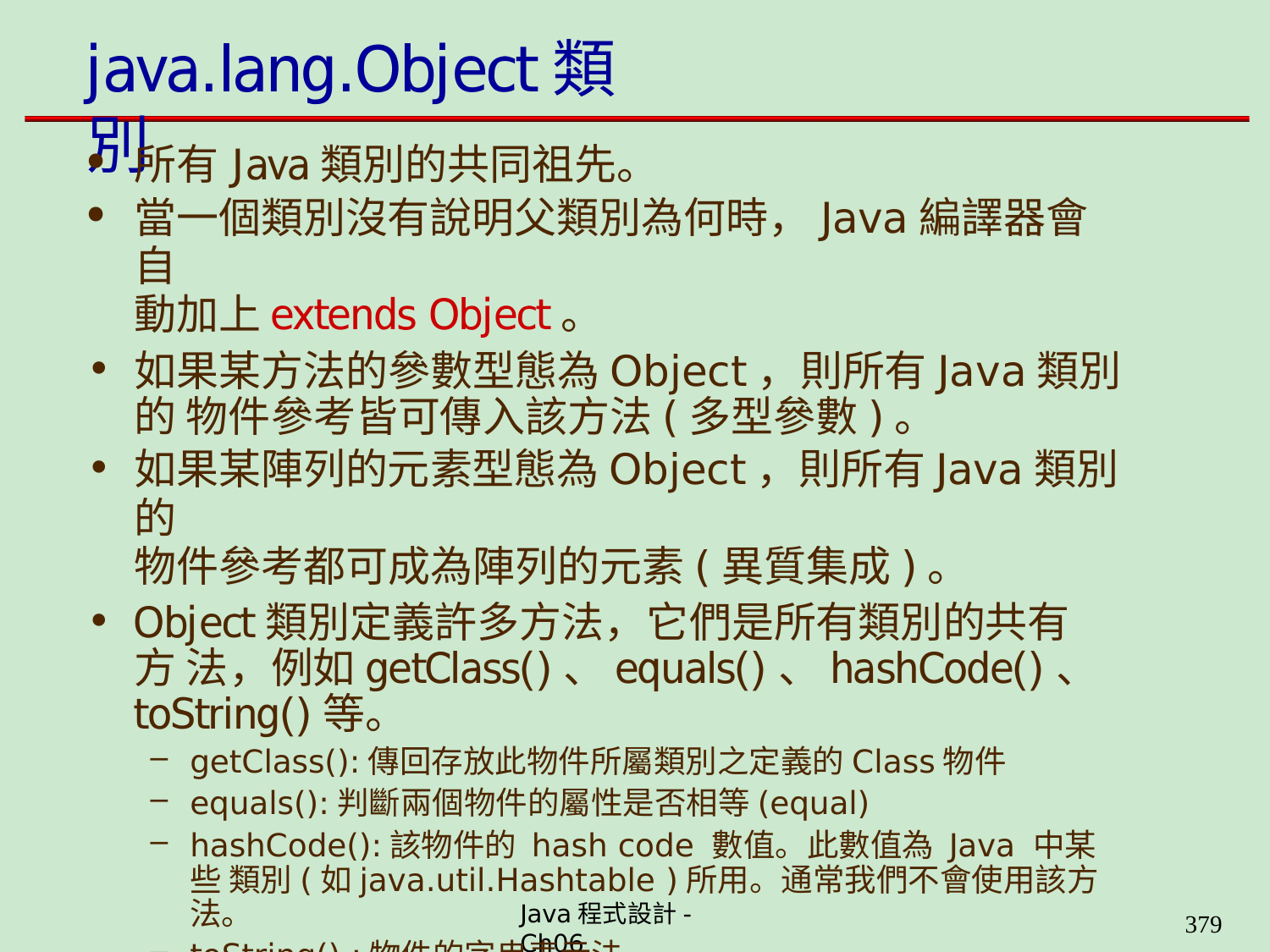

# java.lang.Object類別
所有Java類別的共同祖先。
當一個類別沒有說明父類別為何時，Java編譯器會自
動加上extends Object。
如果某方法的參數型態為Object，則所有Java類別的 物件參考皆可傳入該方法(多型參數)。
如果某陣列的元素型態為Object，則所有Java類別的
物件參考都可成為陣列的元素(異質集成)。
Object類別定義許多方法，它們是所有類別的共有方 法，例如getClass()、equals()、hashCode()、 toString()等。
getClass():傳回存放此物件所屬類別之定義的Class物件
equals():判斷兩個物件的屬性是否相等(equal)
hashCode():該物件的 hash code 數值。此數值為 Java 中某些 類別(如java.util.Hashtable )所用。通常我們不會使用該方法。
toString() :物件的字串表示法
Java程式設計-Ch06
379